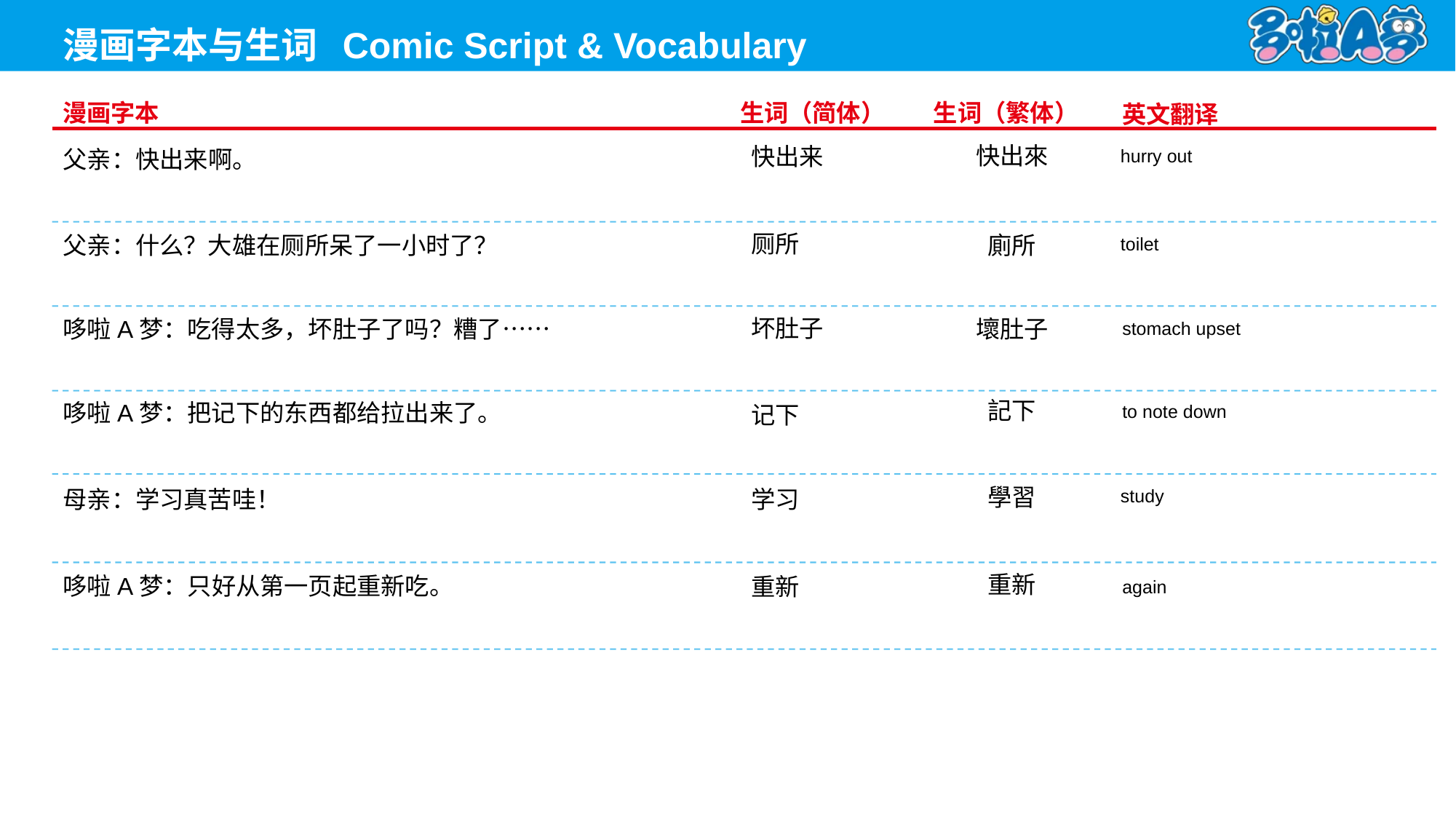

hurry out
快出來
快出来
父亲：快出来啊。

toilet
厕所
廁所
父亲：什么？大雄在厕所呆了一小时了？

stomach upset
坏肚子
壞肚子
哆啦A梦：吃得太多，坏肚子了吗？糟了……

記下
to note down
记下
哆啦A梦：把记下的东西都给拉出来了。

study
學習
学习
母亲：学习真苦哇！

重新
again
重新
哆啦A梦：只好从第一页起重新吃。